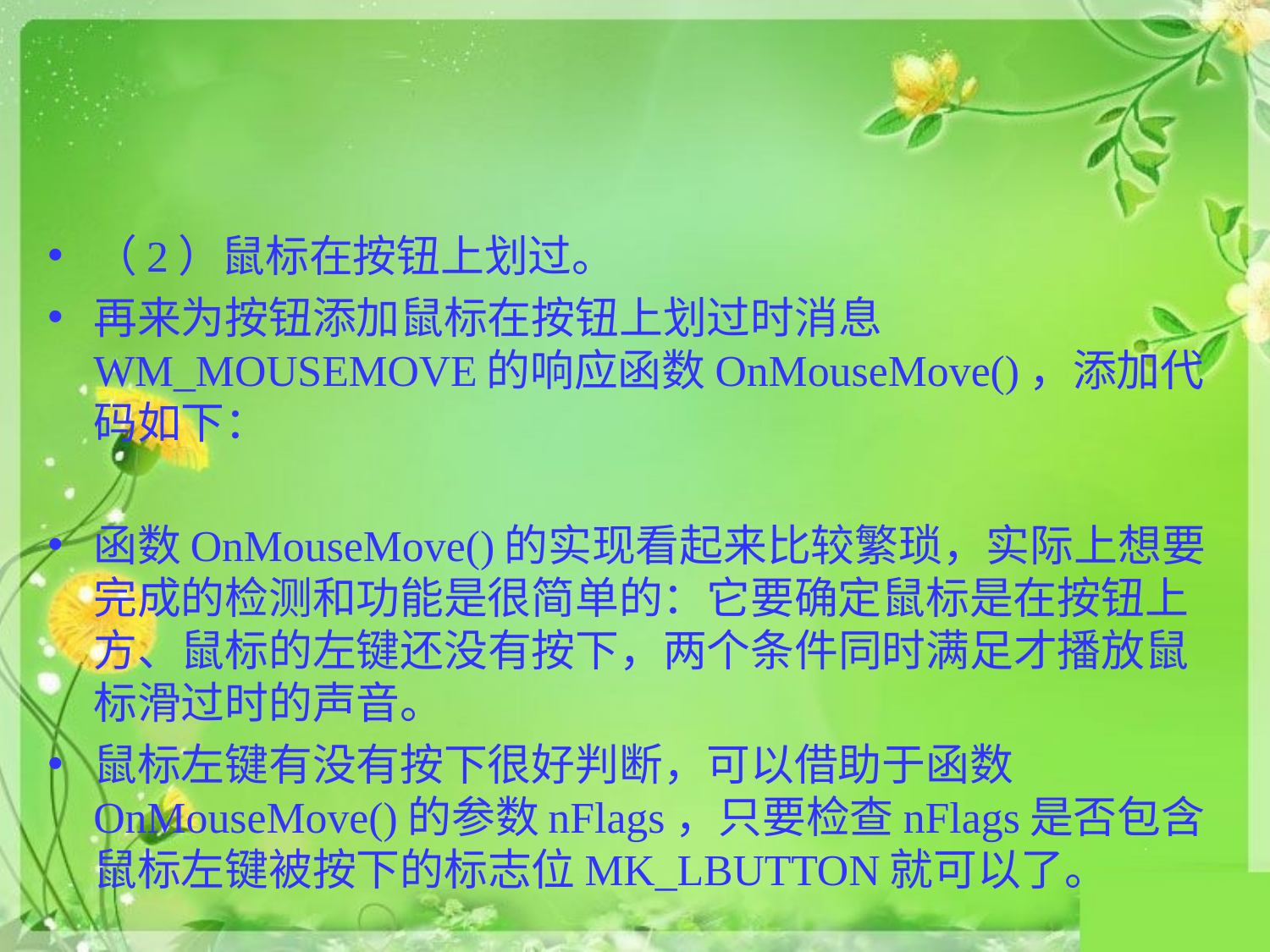

#
（2）鼠标在按钮上划过。
再来为按钮添加鼠标在按钮上划过时消息WM_MOUSEMOVE的响应函数OnMouseMove()，添加代码如下：

函数OnMouseMove()的实现看起来比较繁琐，实际上想要完成的检测和功能是很简单的：它要确定鼠标是在按钮上方、鼠标的左键还没有按下，两个条件同时满足才播放鼠标滑过时的声音。
鼠标左键有没有按下很好判断，可以借助于函数OnMouseMove()的参数nFlags，只要检查nFlags是否包含鼠标左键被按下的标志位MK_LBUTTON就可以了。